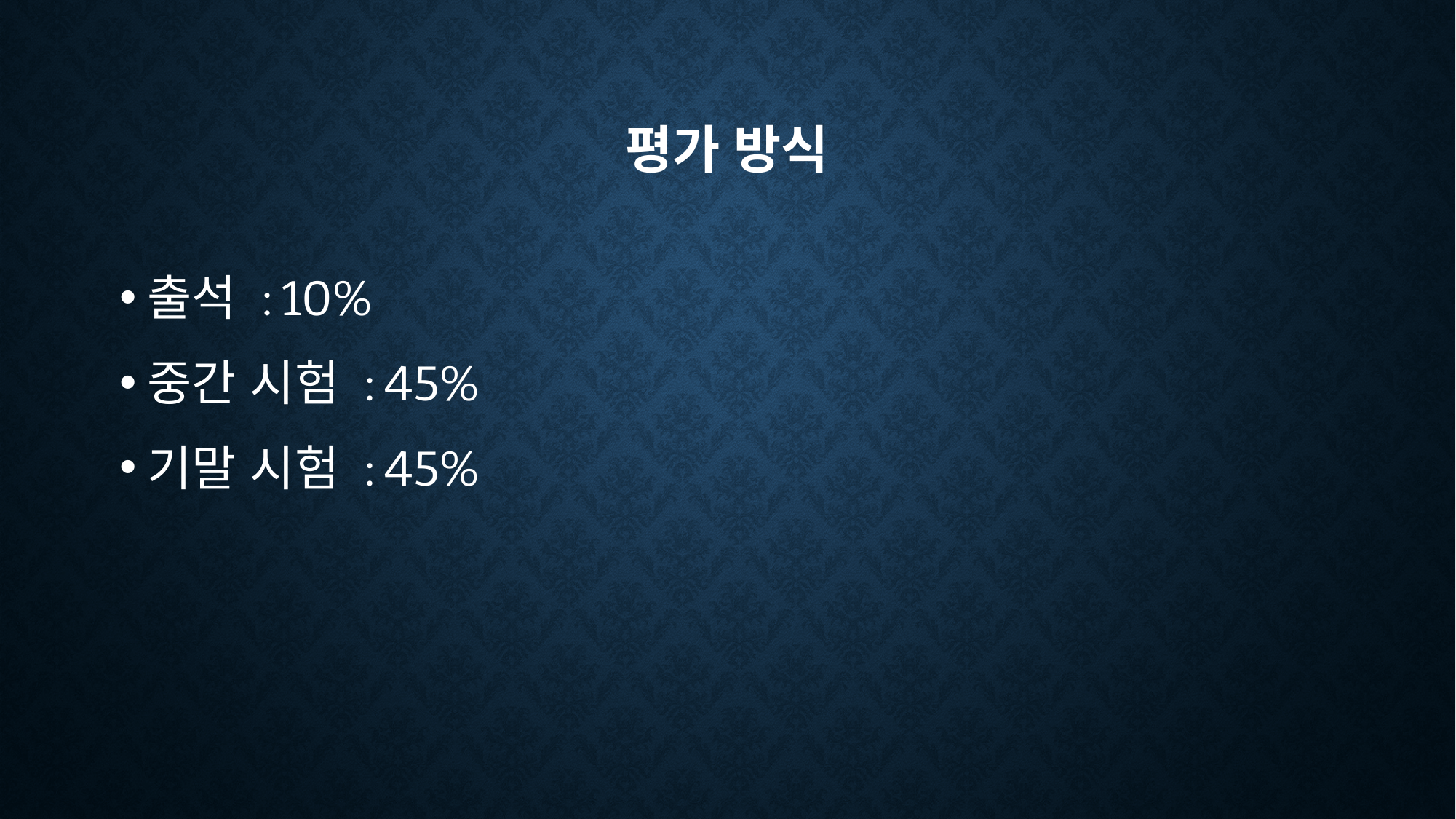

# 평가 방식
출석 : 10%
중간 시험 : 45%
기말 시험 : 45%